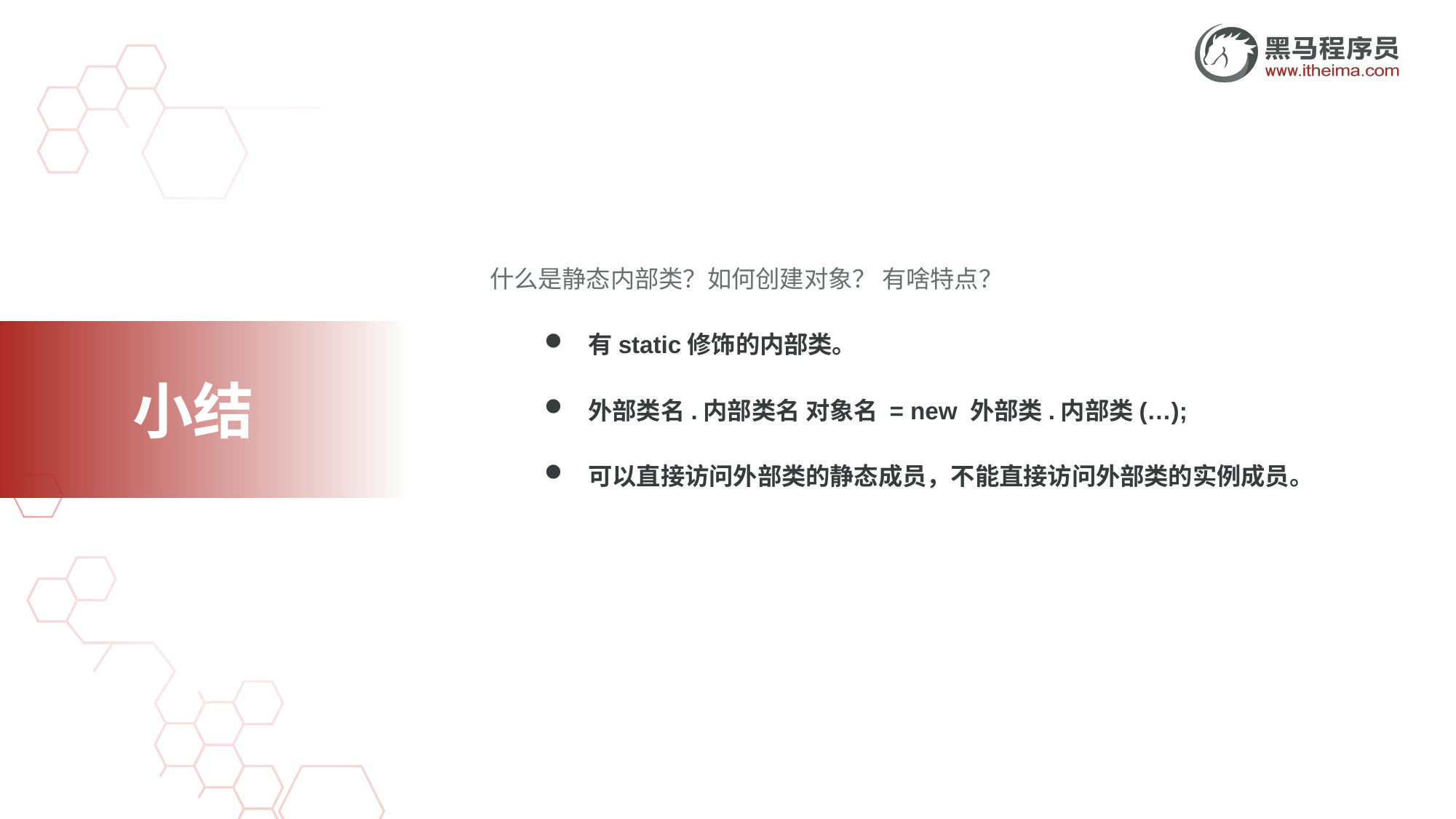

什么是静态内部类？如何创建对象？ 有啥特点？
  有static修饰的内部类。
  外部类名.内部类名 对象名 = new 外部类.内部类(…);
  可以直接访问外部类的静态成员，不能直接访问外部类的实例成员。